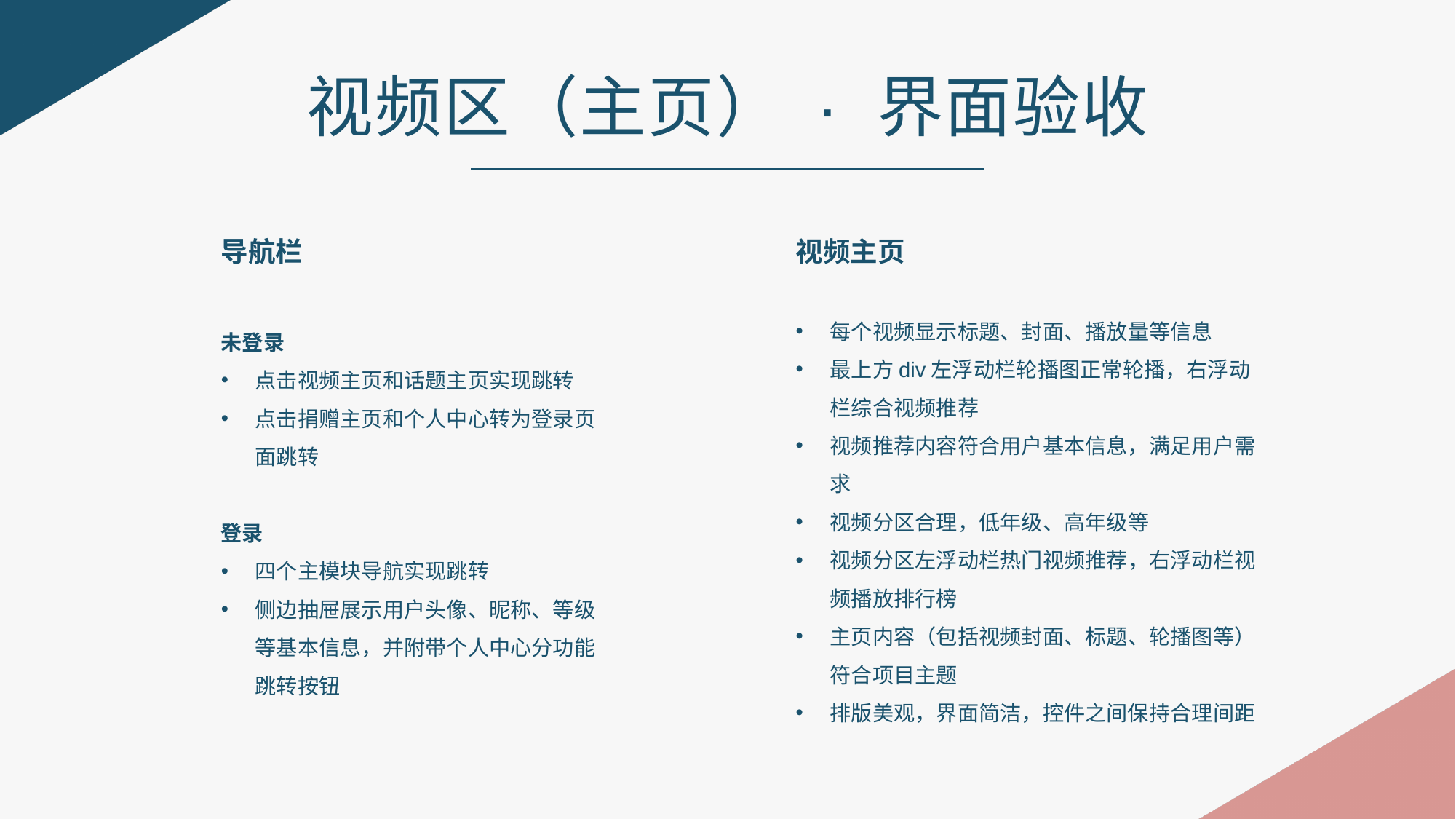

视频区（主页） · 界面验收
导航栏

未登录
点击视频主页和话题主页实现跳转
点击捐赠主页和个人中心转为登录页面跳转

登录
四个主模块导航实现跳转
侧边抽屉展示用户头像、昵称、等级等基本信息，并附带个人中心分功能跳转按钮

视频主页

每个视频显示标题、封面、播放量等信息
最上方div左浮动栏轮播图正常轮播，右浮动栏综合视频推荐
视频推荐内容符合用户基本信息，满足用户需求
视频分区合理，低年级、高年级等
视频分区左浮动栏热门视频推荐，右浮动栏视频播放排行榜
主页内容（包括视频封面、标题、轮播图等）符合项目主题
排版美观，界面简洁，控件之间保持合理间距